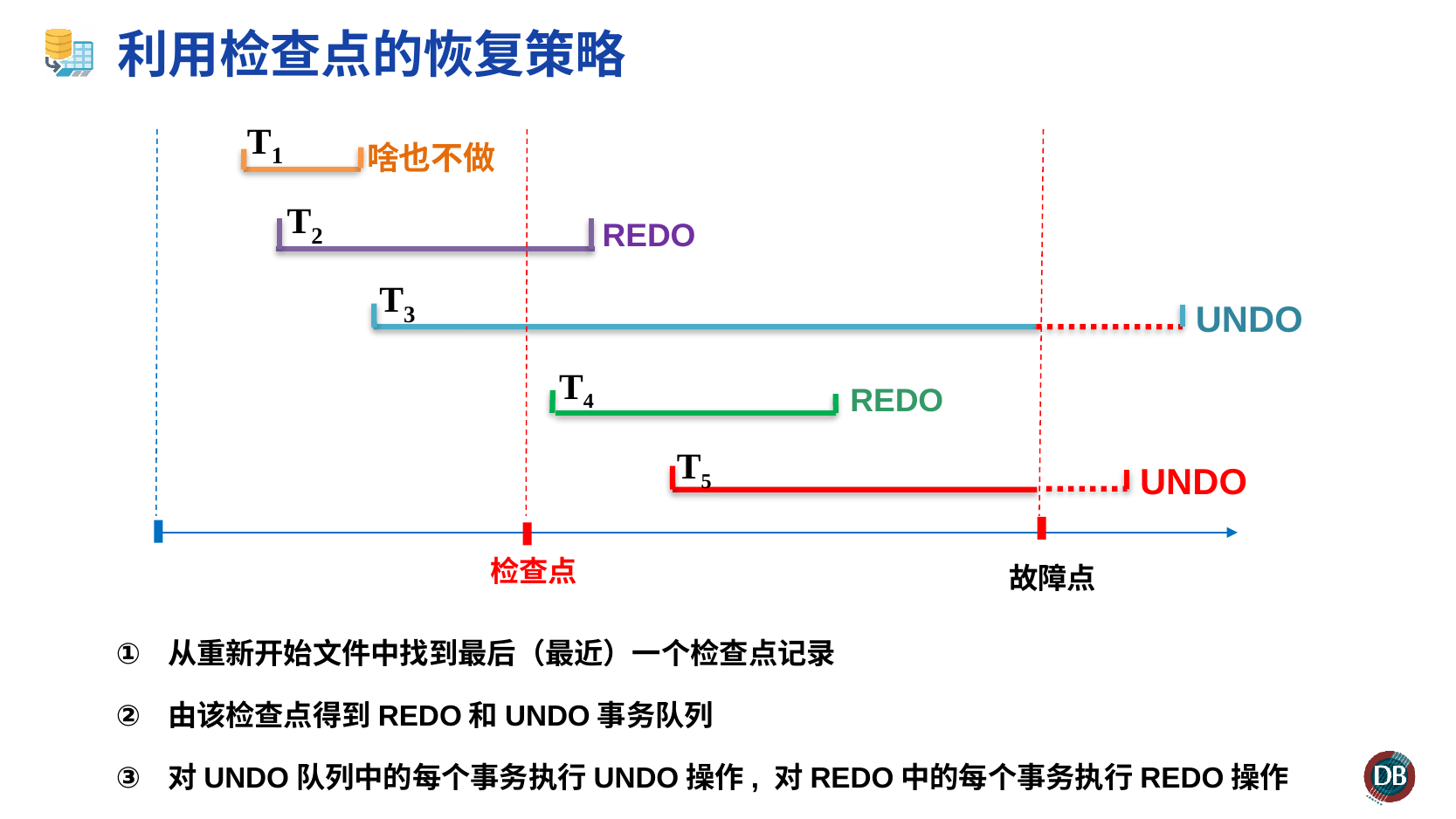

# 利用检查点的恢复策略
T1
啥也不做

T2
 REDO

T3
UNDO

T4

 REDO

T5
UNDO

检查点
故障点
从重新开始文件中找到最后（最近）一个检查点记录
由该检查点得到REDO和UNDO事务队列
对UNDO队列中的每个事务执行UNDO操作, 对REDO中的每个事务执行REDO操作